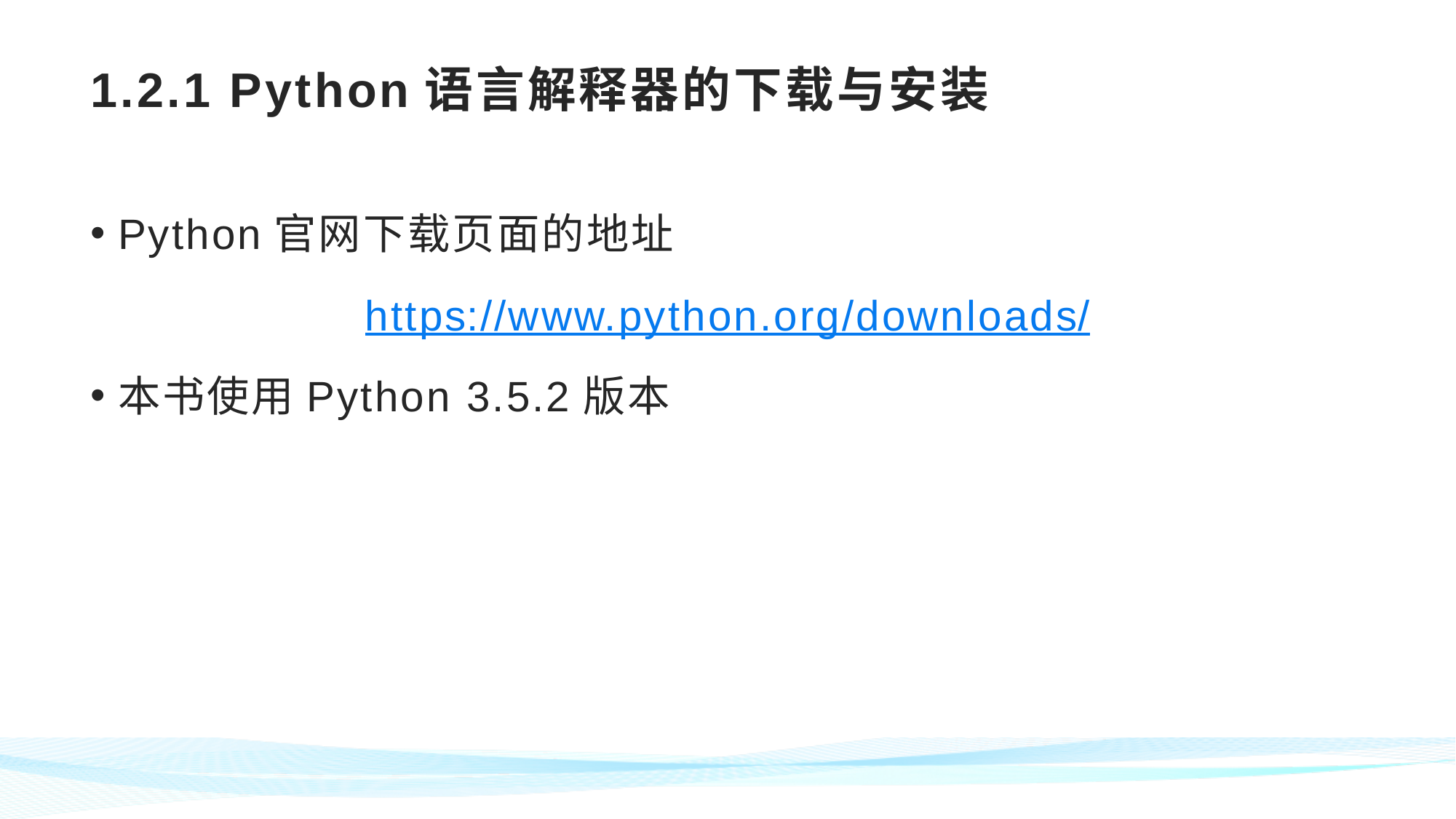

# 1.2.1 Python语言解释器的下载与安装
Python官网下载页面的地址
https://www.python.org/downloads/
本书使用Python 3.5.2版本